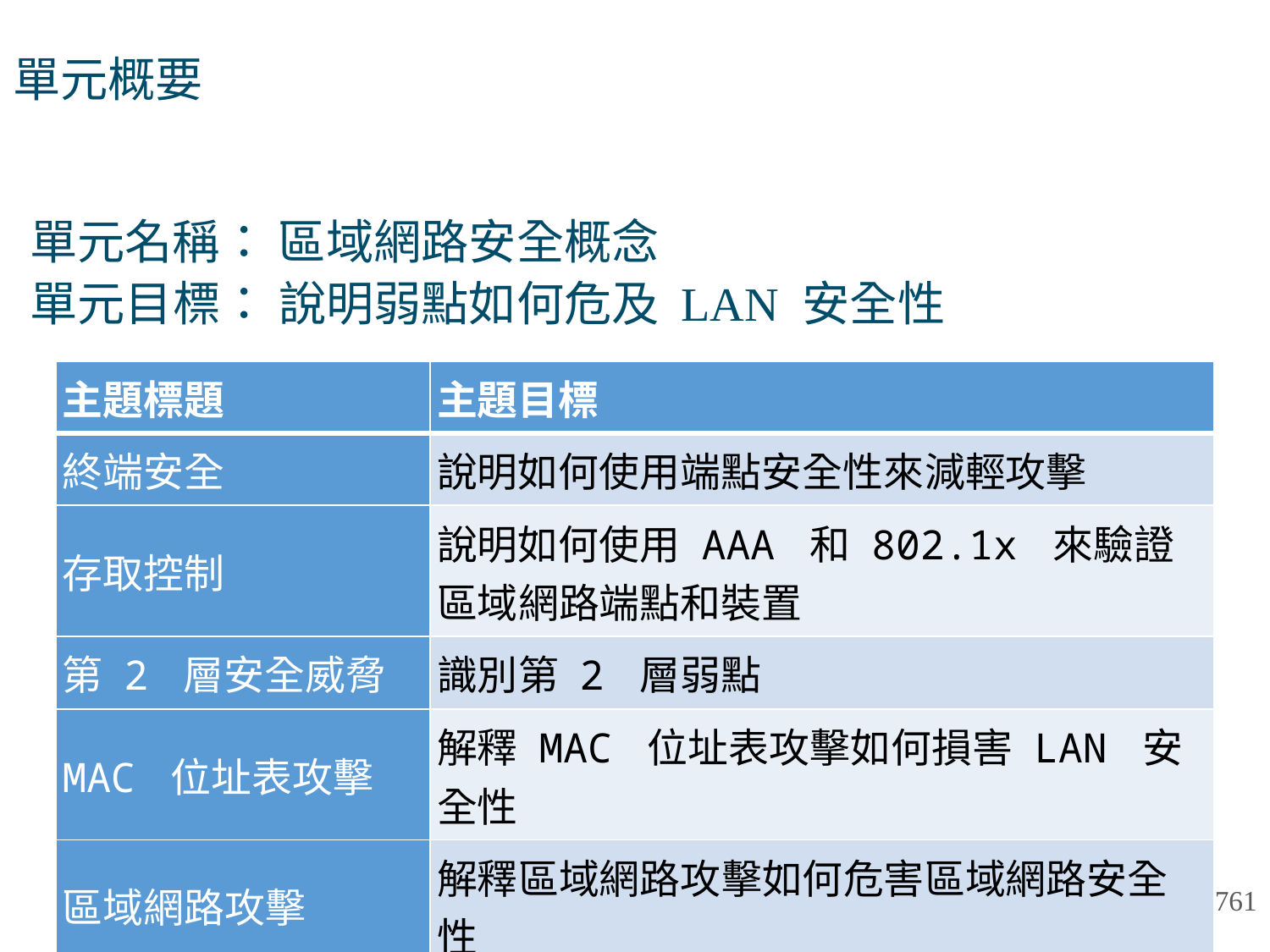

# 單元概要
單元名稱： 區域網路安全概念
單元目標： 說明弱點如何危及 LAN 安全性

| 主題標題 | 主題目標 |
| --- | --- |
| 終端安全 | 說明如何使用端點安全性來減輕攻擊 |
| 存取控制 | 說明如何使用 AAA 和 802.1x 來驗證區域網路端點和裝置 |
| 第 2 層安全威脅 | 識別第 2 層弱點 |
| MAC 位址表攻擊 | 解釋 MAC 位址表攻擊如何損害 LAN 安全性 |
| 區域網路攻擊 | 解釋區域網路攻擊如何危害區域網路安全性 |
761